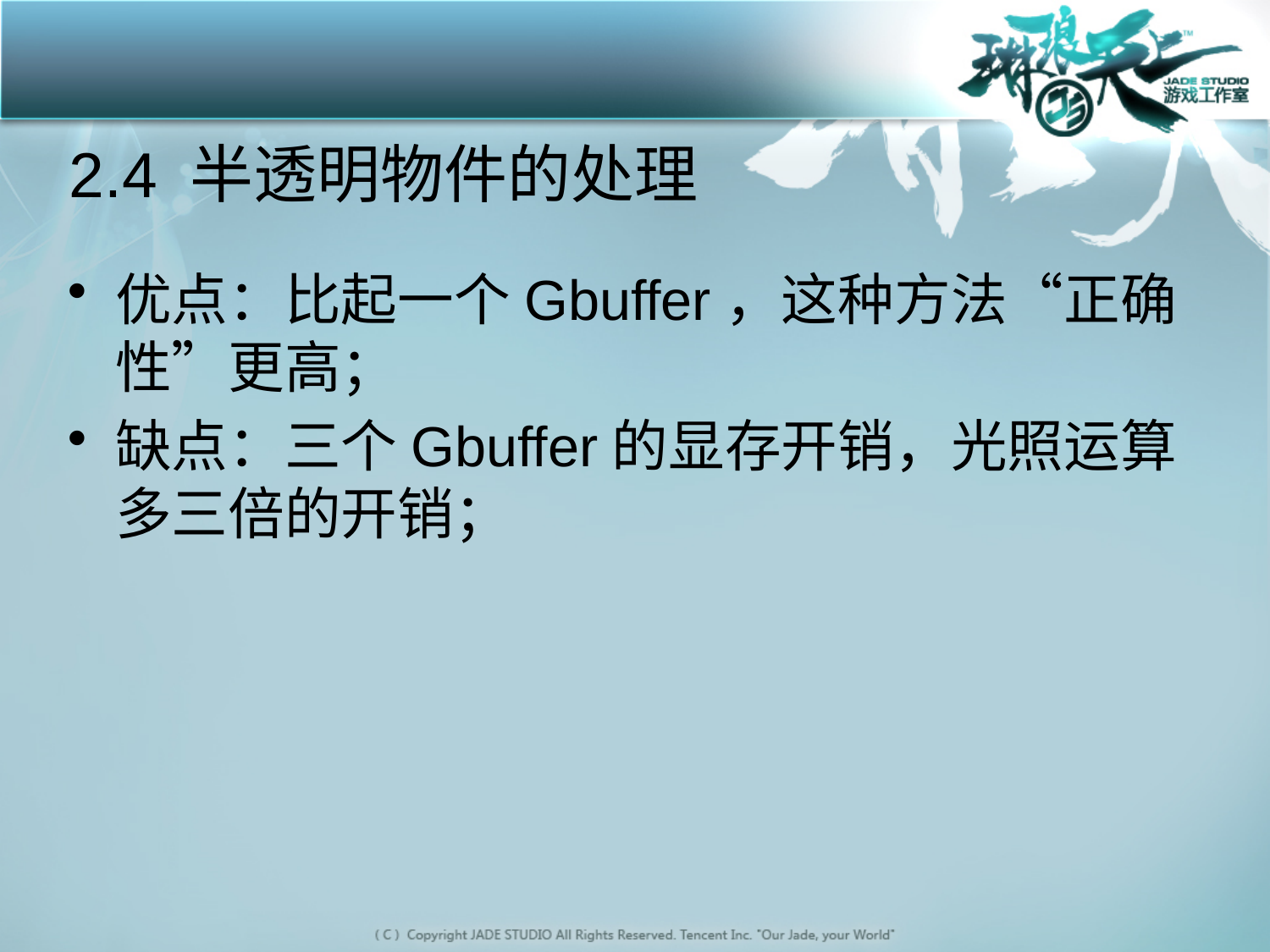

# 2.4 半透明物件的处理
优点：比起一个Gbuffer，这种方法“正确性”更高；
缺点：三个Gbuffer的显存开销，光照运算多三倍的开销；